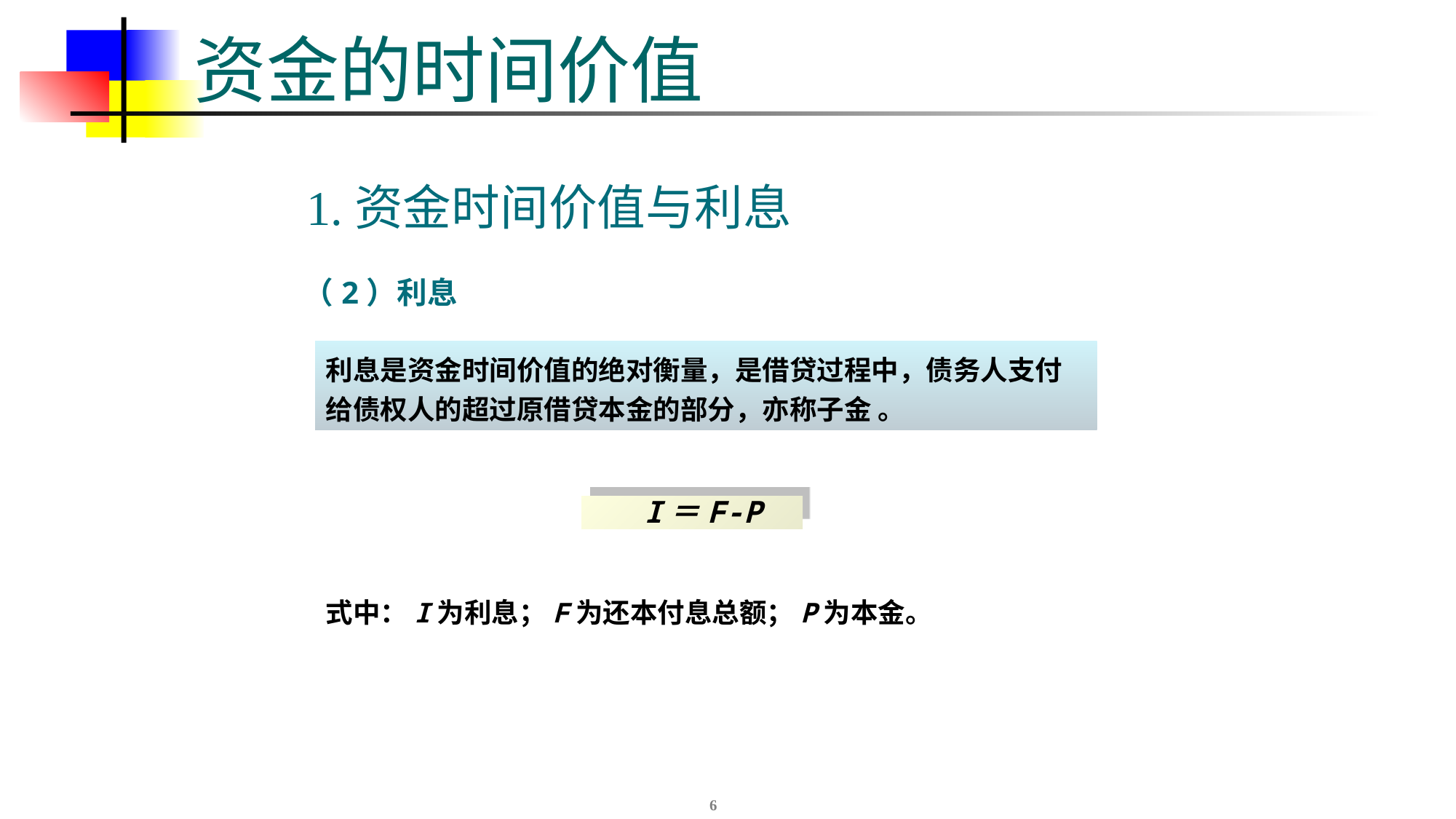

# 资金的时间价值
1.资金时间价值与利息
（2）利息
利息是资金时间价值的绝对衡量，是借贷过程中，债务人支付给债权人的超过原借贷本金的部分，亦称子金 。
I＝F-P

式中：I为利息；F为还本付息总额；P为本金。
6